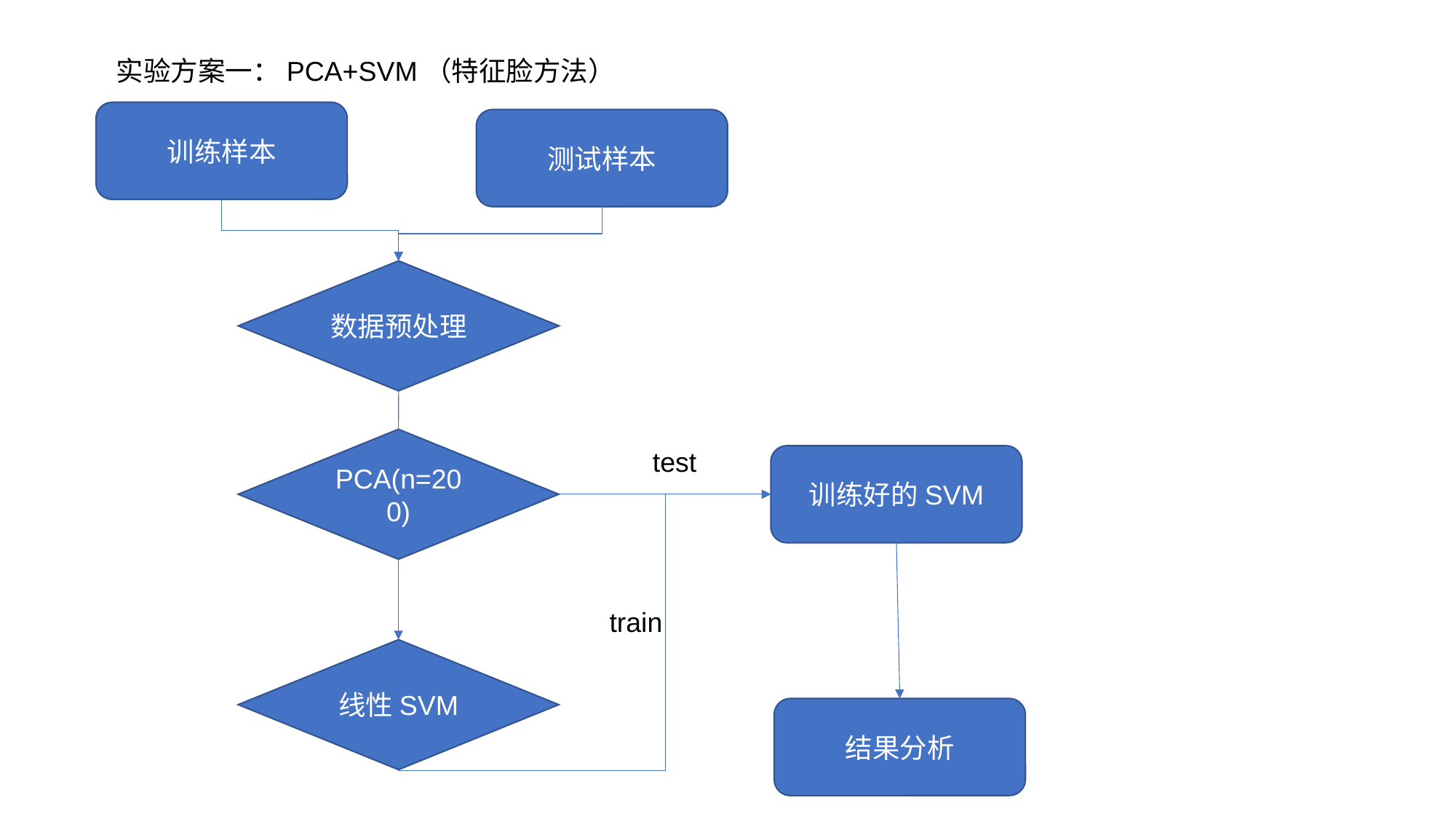

实验方案一：PCA+SVM（特征脸方法）
训练样本
测试样本
数据预处理
PCA(n=200)
test
训练好的SVM
train
线性SVM
结果分析